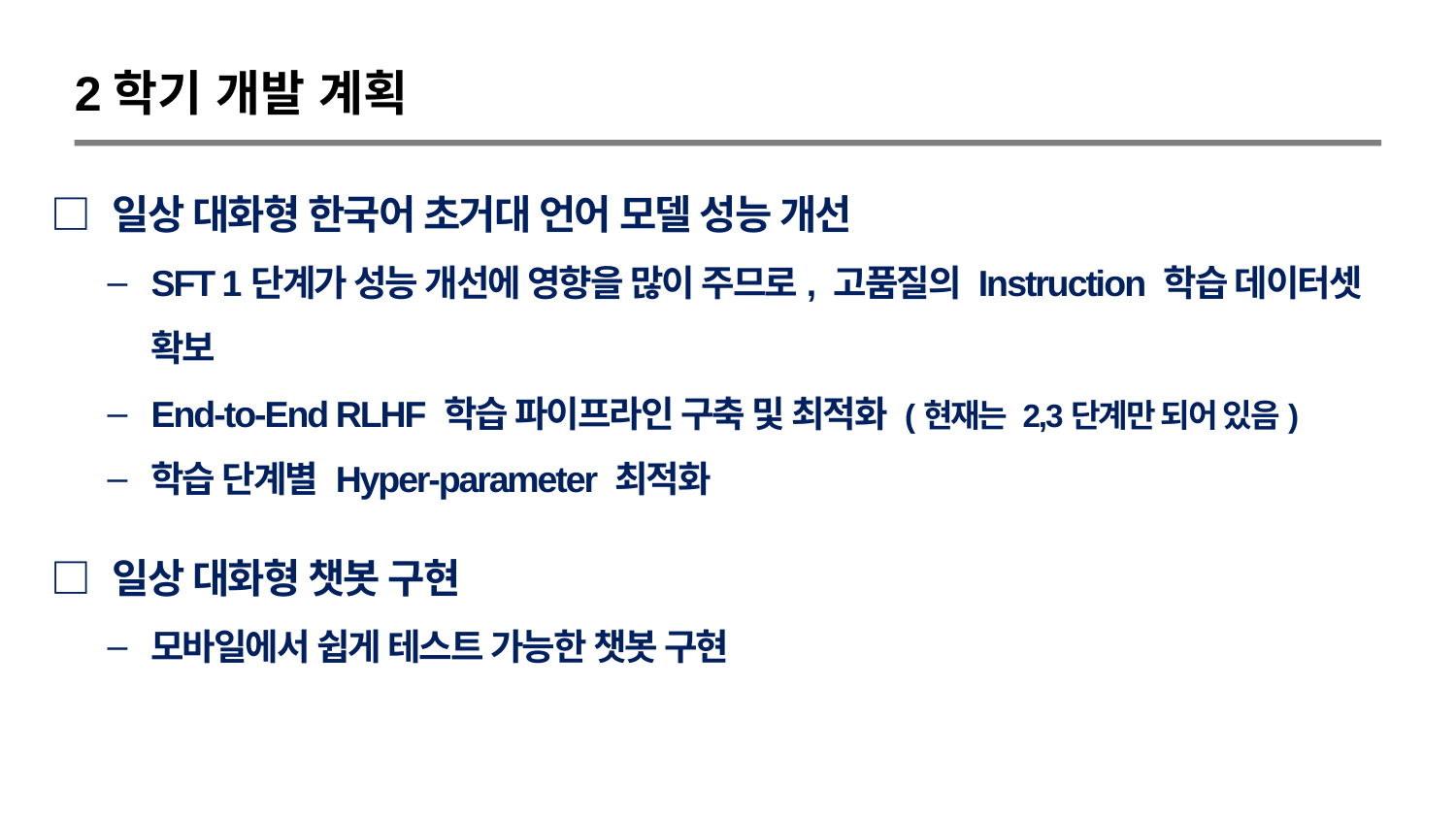

2학기 개발 계획
□ 일상 대화형 한국어 초거대 언어 모델 성능 개선
SFT 1단계가 성능 개선에 영향을 많이 주므로, 고품질의 Instruction 학습 데이터셋 확보
End-to-End RLHF 학습 파이프라인 구축 및 최적화 (현재는 2,3단계만 되어 있음)
학습 단계별 Hyper-parameter 최적화

□ 일상 대화형 챗봇 구현
모바일에서 쉽게 테스트 가능한 챗봇 구현